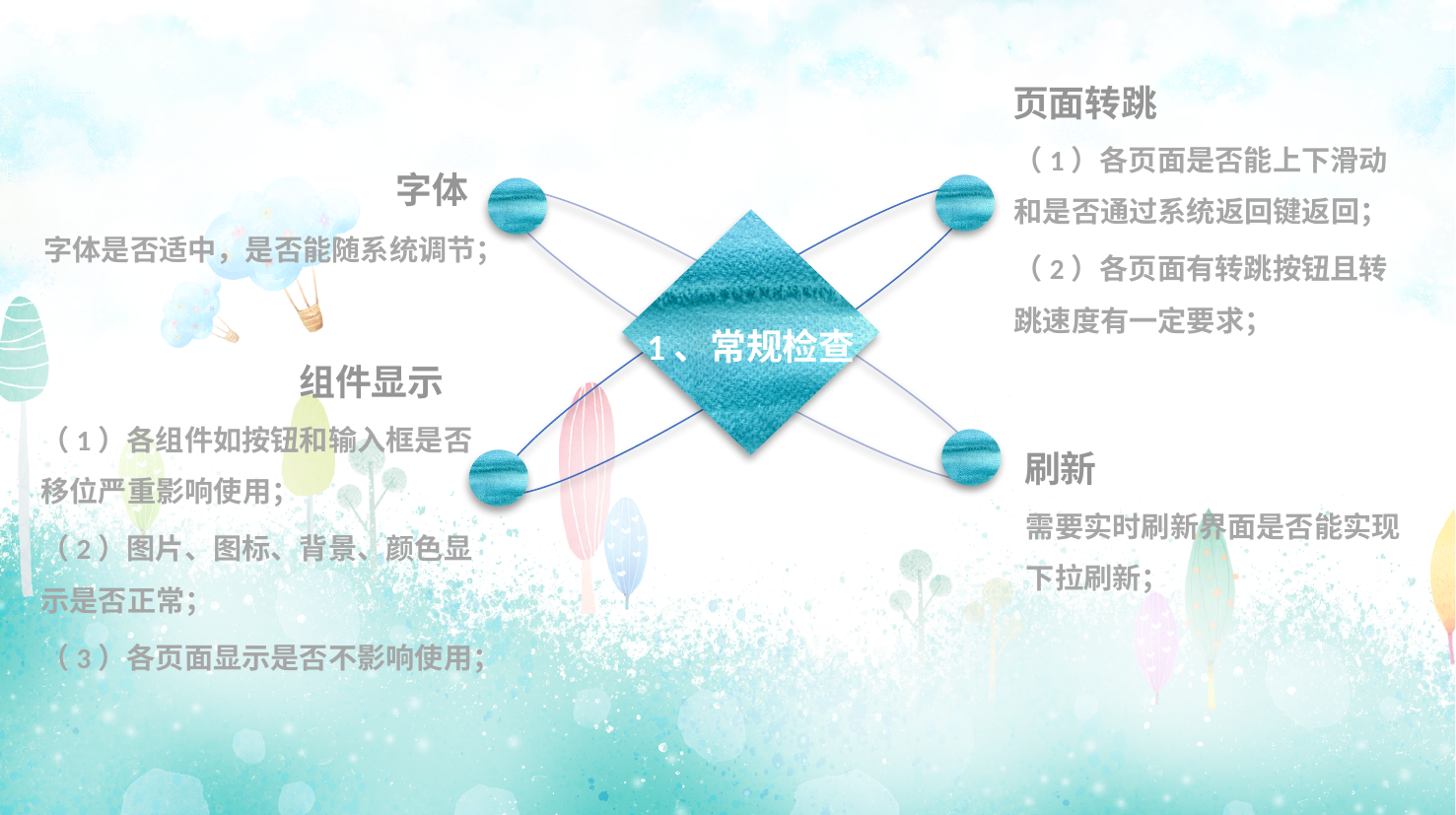

页面转跳
（1）各页面是否能上下滑动和是否通过系统返回键返回；
（2）各页面有转跳按钮且转跳速度有一定要求；
字体

字体是否适中，是否能随系统调节；

1、常规检查

组件显示
（1）各组件如按钮和输入框是否移位严重影响使用；
（2）图片、图标、背景、颜色显示是否正常；
（3）各页面显示是否不影响使用；

刷新

需要实时刷新界面是否能实现下拉刷新；